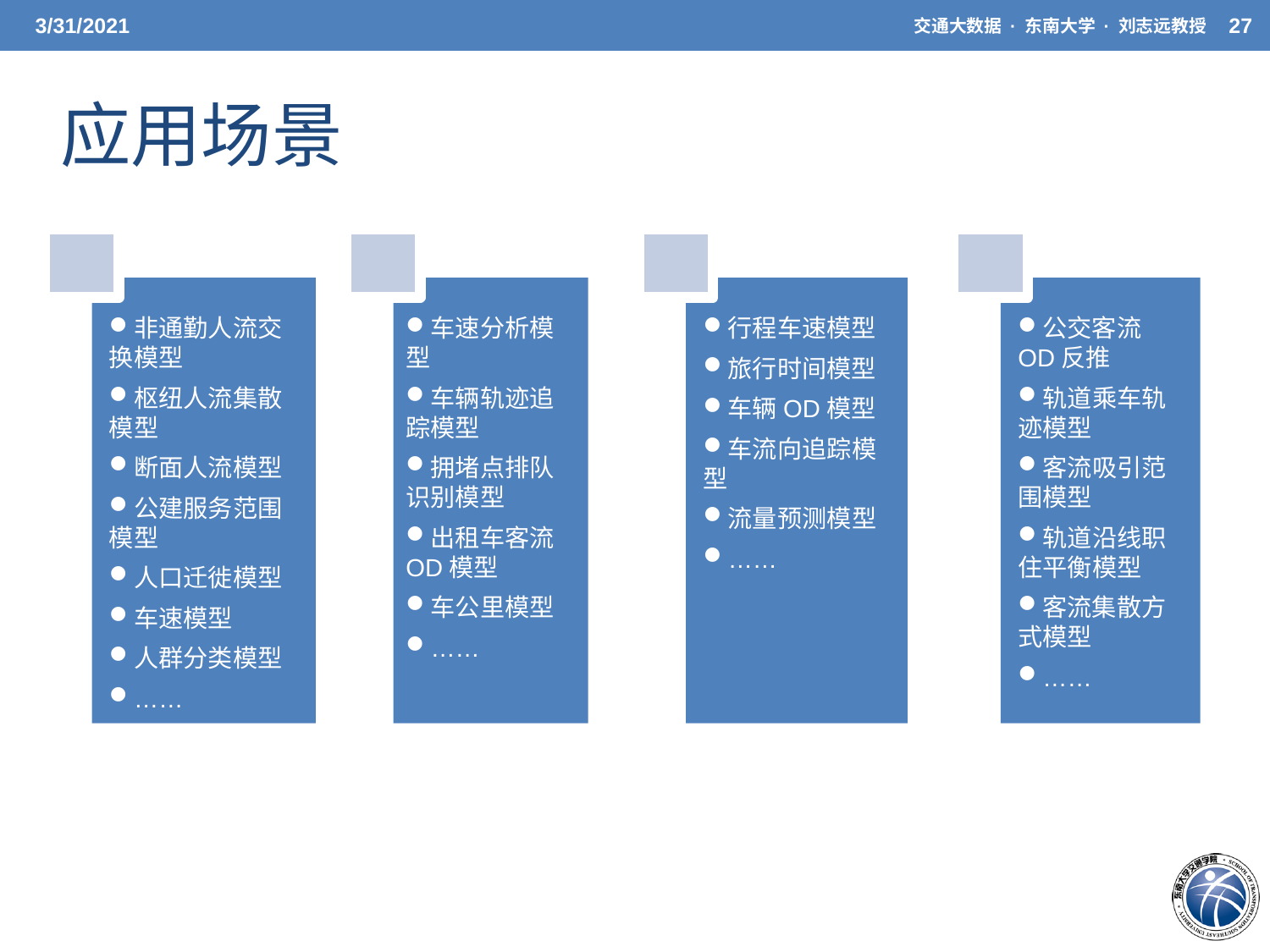

3/31/2021
交通大数据 · 东南大学 · 刘志远教授
27
应用场景

非通勤人流交换模型
枢纽人流集散模型
断面人流模型
公建服务范围模型
人口迁徙模型
车速模型
人群分类模型
……

车速分析模型
车辆轨迹追踪模型
拥堵点排队识别模型
出租车客流OD模型
车公里模型
……

行程车速模型
旅行时间模型
车辆OD模型
车流向追踪模型
流量预测模型
……

公交客流OD反推
轨道乘车轨迹模型
客流吸引范围模型
轨道沿线职住平衡模型
客流集散方式模型
……